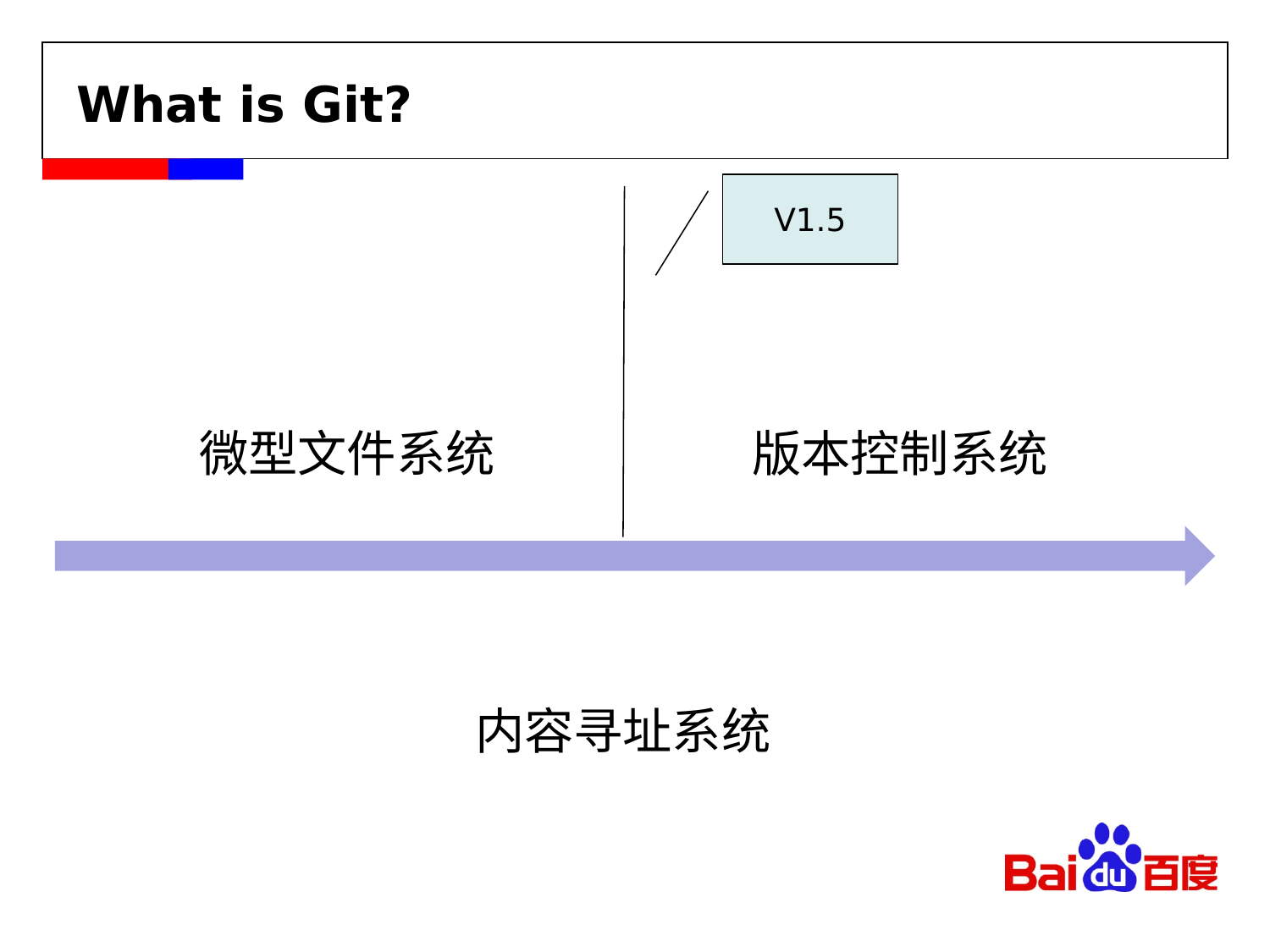

# What is Git?

V1.5
微型文件系统
版本控制系统

内容寻址系统